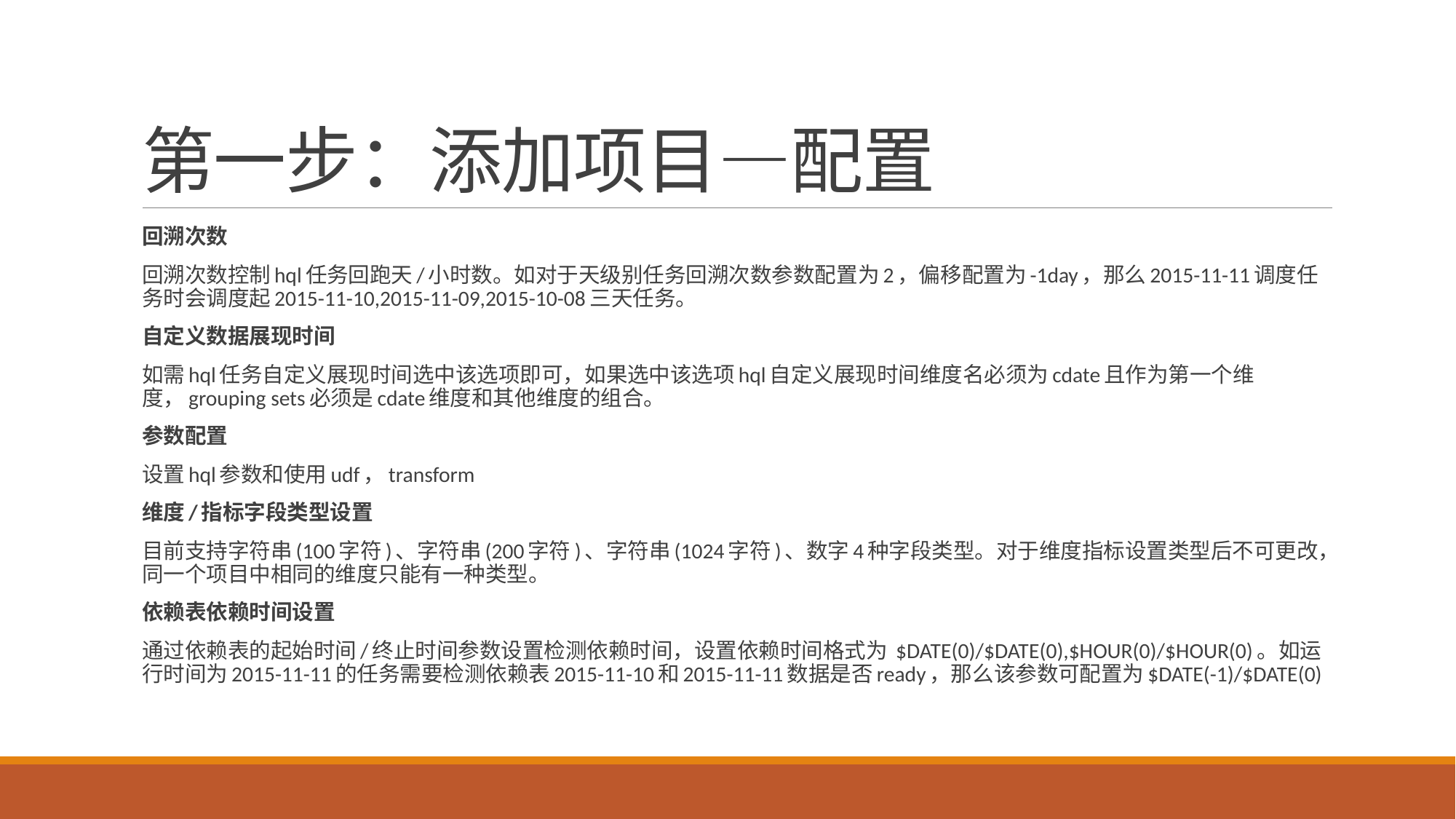

# 第一步：添加项目—配置
回溯次数
回溯次数控制hql任务回跑天/小时数。如对于天级别任务回溯次数参数配置为2，偏移配置为-1day，那么2015-11-11调度任务时会调度起2015-11-10,2015-11-09,2015-10-08三天任务。
自定义数据展现时间
如需hql任务自定义展现时间选中该选项即可，如果选中该选项hql自定义展现时间维度名必须为cdate且作为第一个维度，grouping sets必须是cdate维度和其他维度的组合。
参数配置
设置hql参数和使用udf，transform
维度/指标字段类型设置
目前支持字符串(100字符)、字符串(200字符)、字符串(1024字符)、数字4种字段类型。对于维度指标设置类型后不可更改，同一个项目中相同的维度只能有一种类型。
依赖表依赖时间设置
通过依赖表的起始时间/终止时间参数设置检测依赖时间，设置依赖时间格式为 $DATE(0)/$DATE(0),$HOUR(0)/$HOUR(0)。如运行时间为2015-11-11的任务需要检测依赖表2015-11-10和2015-11-11数据是否ready，那么该参数可配置为$DATE(-1)/$DATE(0)